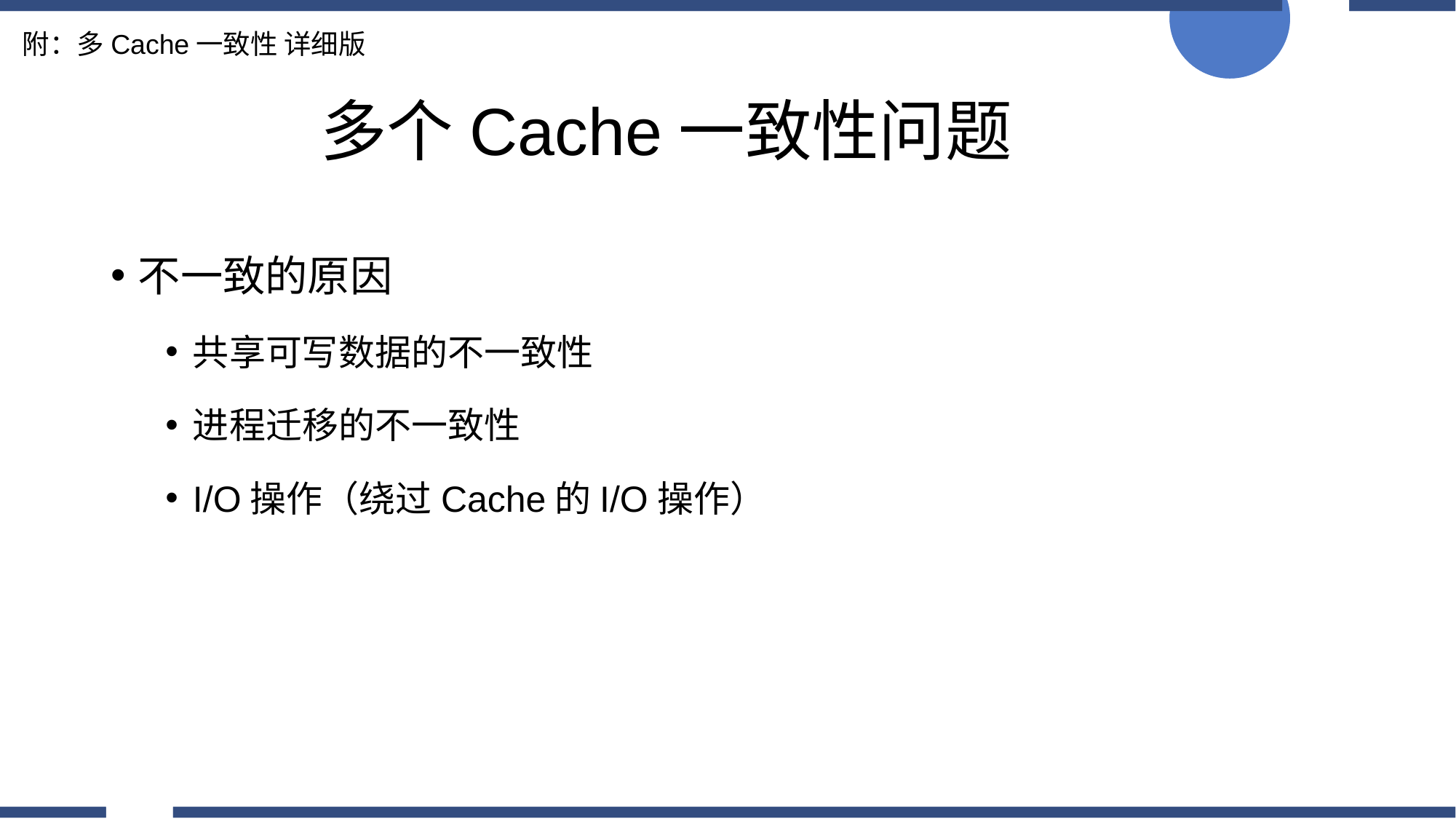

附：多Cache一致性 详细版
# 多个Cache一致性问题
不一致的原因
共享可写数据的不一致性
进程迁移的不一致性
I/O操作（绕过Cache的I/O操作）